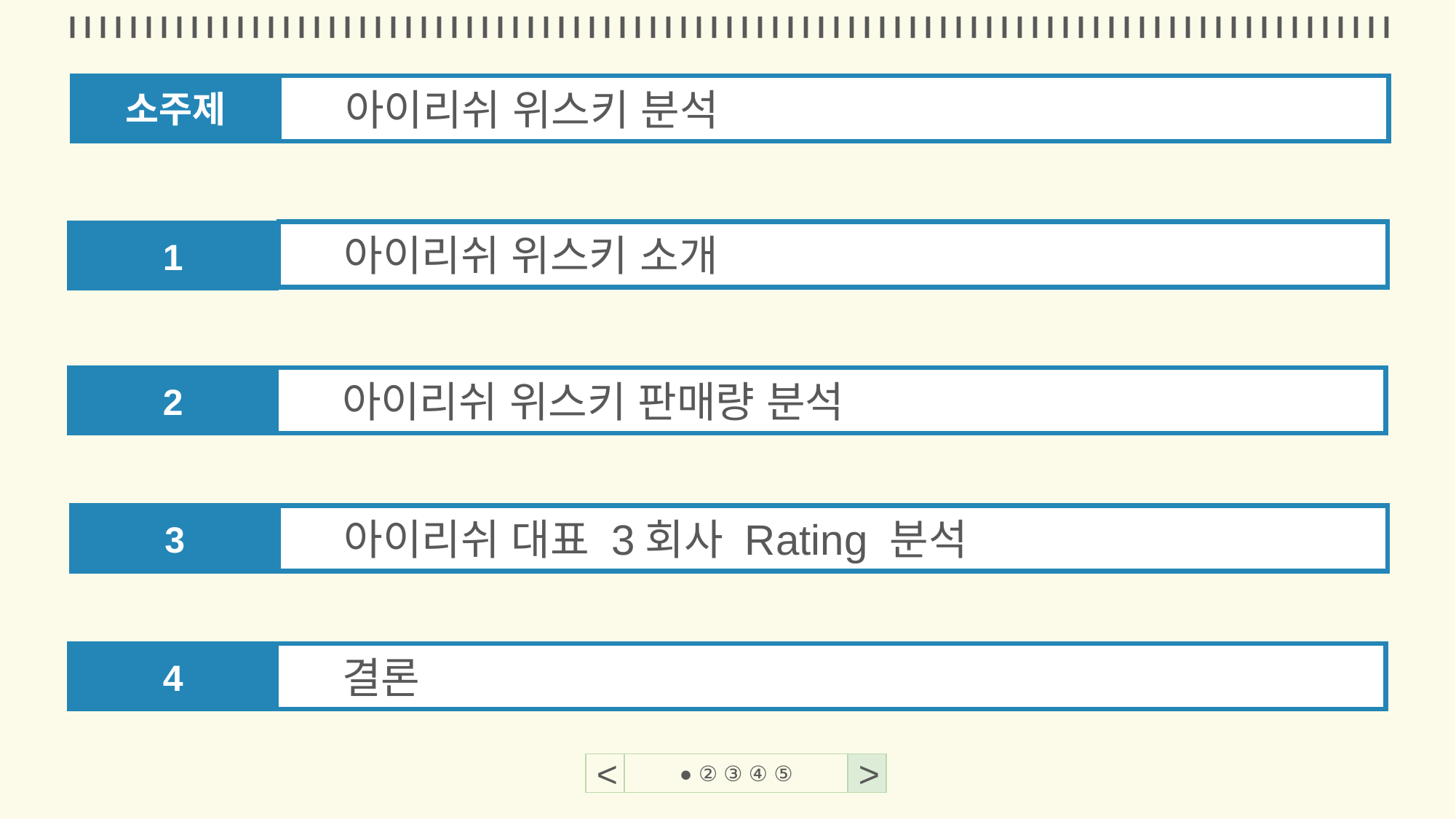

소주제
아이리쉬 위스키 분석
아이리쉬 위스키 소개
1
2
아이리쉬 위스키 판매량 분석
3
아이리쉬 대표 3회사 Rating 분석
4
결론
<
● ② ③ ④ ⑤
>